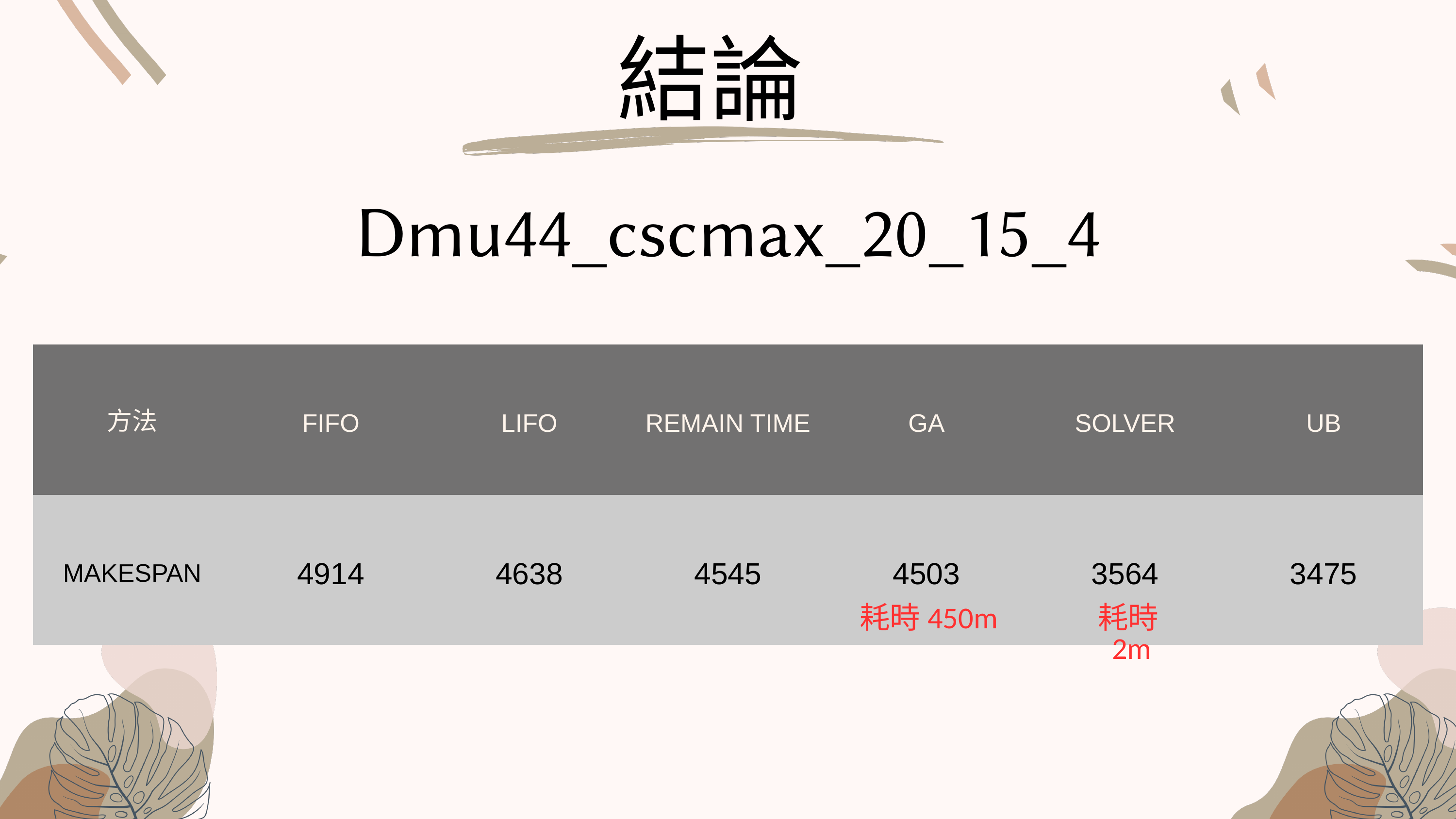

結論

Dmu44_cscmax_20_15_4
| 方法 | FIFO | LIFO | REMAIN TIME | GA | SOLVER | UB |
| --- | --- | --- | --- | --- | --- | --- |
| MAKESPAN | 4914 | 4638 | 4545 | 4503 | 3564 | 3475 |

耗時450m
耗時2m